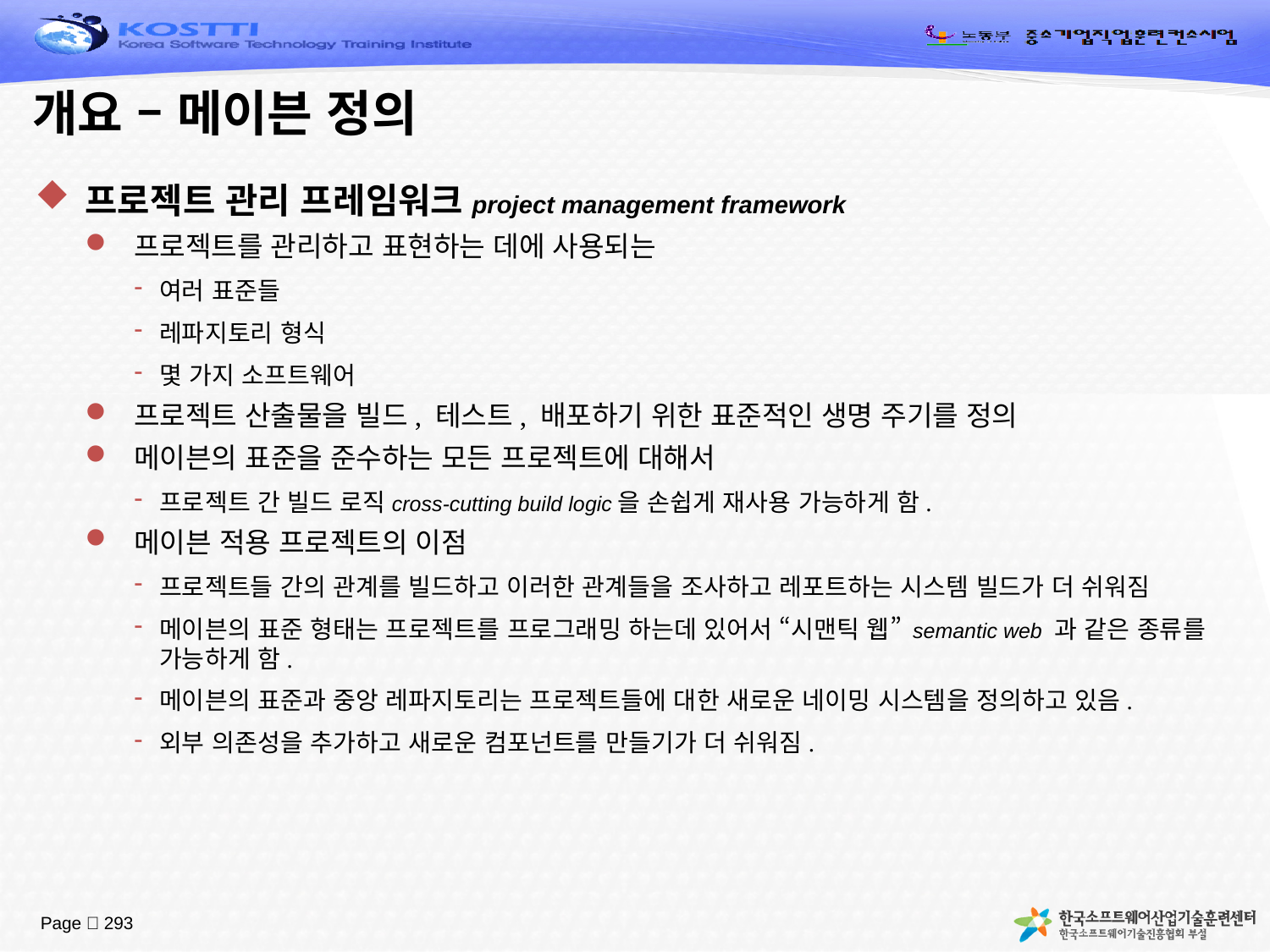

# 개요 – 메이븐 정의
프로젝트 관리 프레임워크project management framework
프로젝트를 관리하고 표현하는 데에 사용되는
여러 표준들
레파지토리 형식
몇 가지 소프트웨어
프로젝트 산출물을 빌드, 테스트, 배포하기 위한 표준적인 생명 주기를 정의
메이븐의 표준을 준수하는 모든 프로젝트에 대해서
프로젝트 간 빌드 로직cross-cutting build logic을 손쉽게 재사용 가능하게 함.
메이븐 적용 프로젝트의 이점
프로젝트들 간의 관계를 빌드하고 이러한 관계들을 조사하고 레포트하는 시스템 빌드가 더 쉬워짐
메이븐의 표준 형태는 프로젝트를 프로그래밍 하는데 있어서 “시맨틱 웹” semantic web 과 같은 종류를 가능하게 함.
메이븐의 표준과 중앙 레파지토리는 프로젝트들에 대한 새로운 네이밍 시스템을 정의하고 있음.
외부 의존성을 추가하고 새로운 컴포넌트를 만들기가 더 쉬워짐.